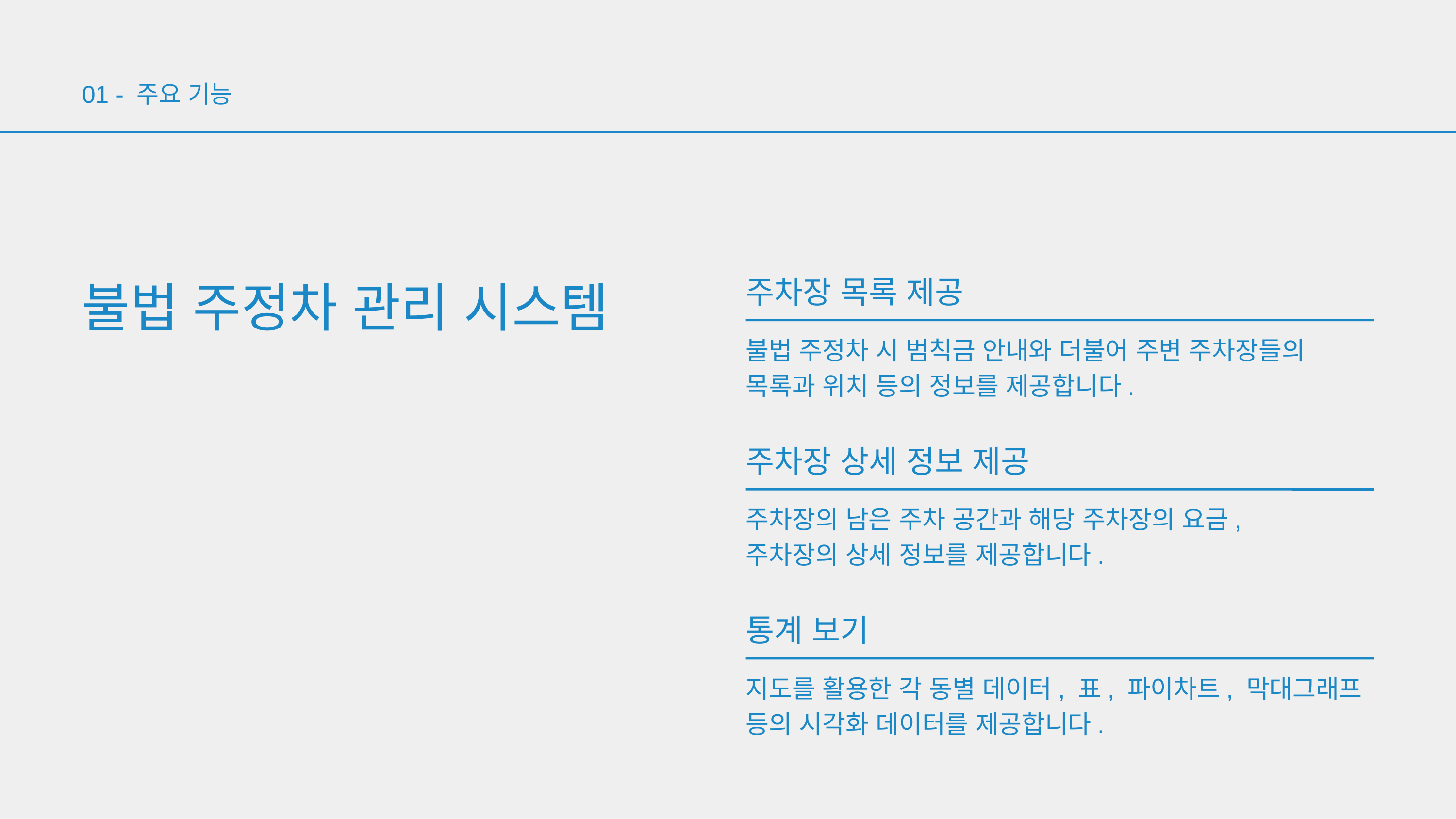

01 - 주요 기능

불법 주정차 관리 시스템
주차장 목록 제공

불법 주정차 시 범칙금 안내와 더불어 주변 주차장들의 목록과 위치 등의 정보를 제공합니다.
주차장 상세 정보 제공

주차장의 남은 주차 공간과 해당 주차장의 요금,
주차장의 상세 정보를 제공합니다.
통계 보기

지도를 활용한 각 동별 데이터, 표, 파이차트, 막대그래프 등의 시각화 데이터를 제공합니다.